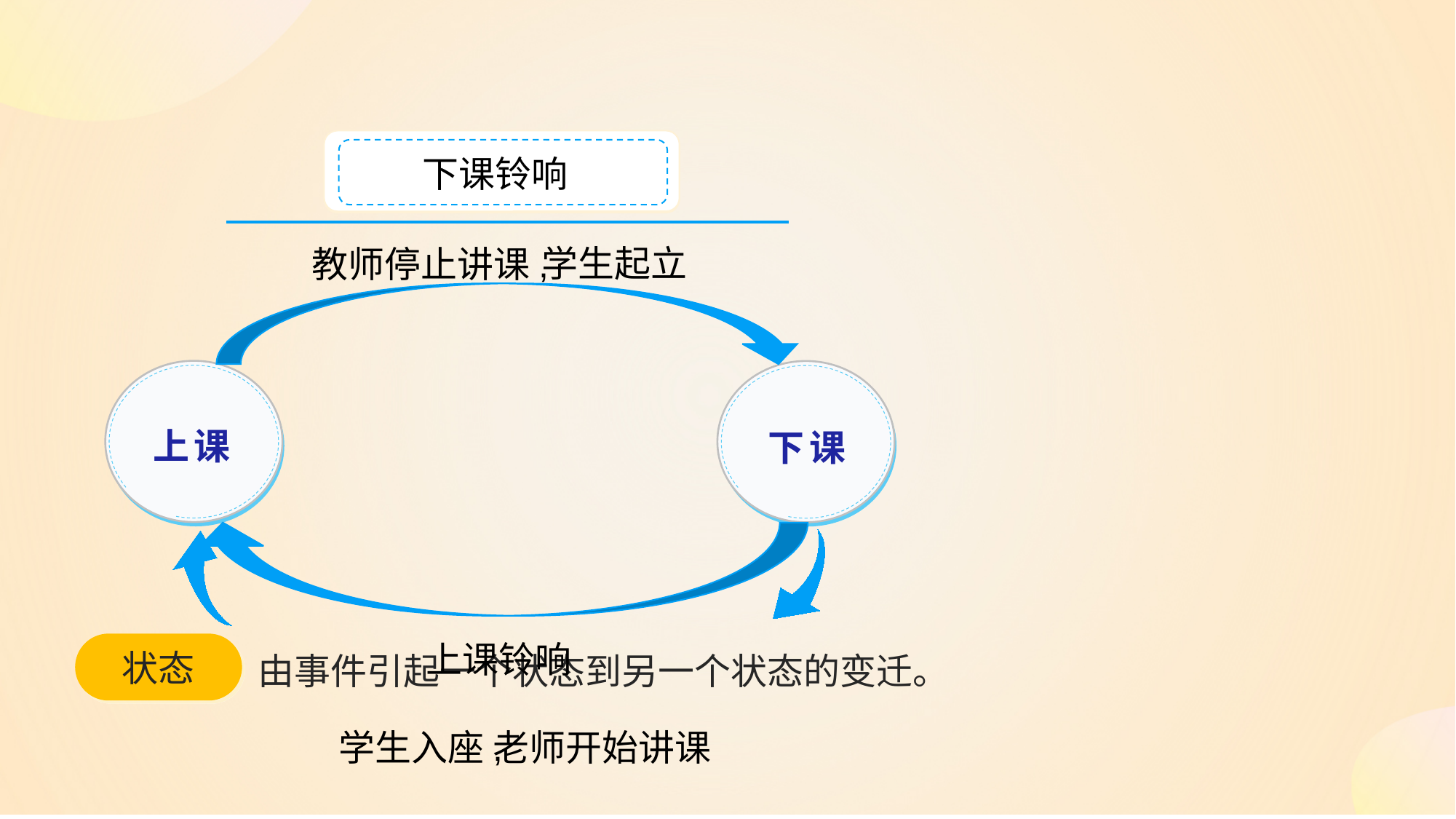

下课铃响
学生起立
教师停止讲课,

上课
下课

上课铃响
状态
由事件引起一个状态到另一个状态的变迁。
学生入座,
老师开始讲课